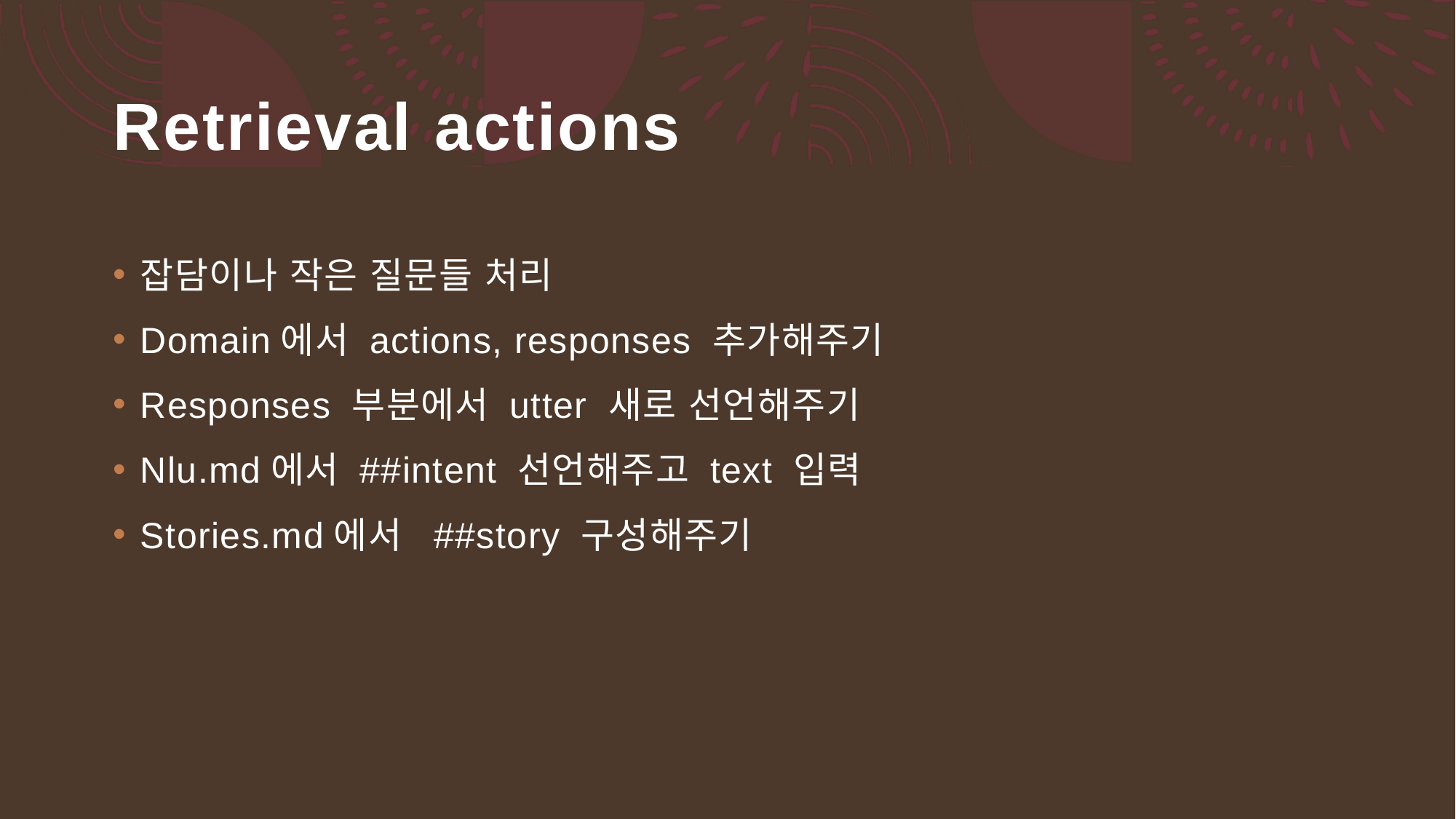

# Retrieval actions
잡담이나 작은 질문들 처리
Domain에서 actions, responses 추가해주기
Responses 부분에서 utter 새로 선언해주기
Nlu.md에서 ##intent 선언해주고 text 입력
Stories.md에서  ##story 구성해주기